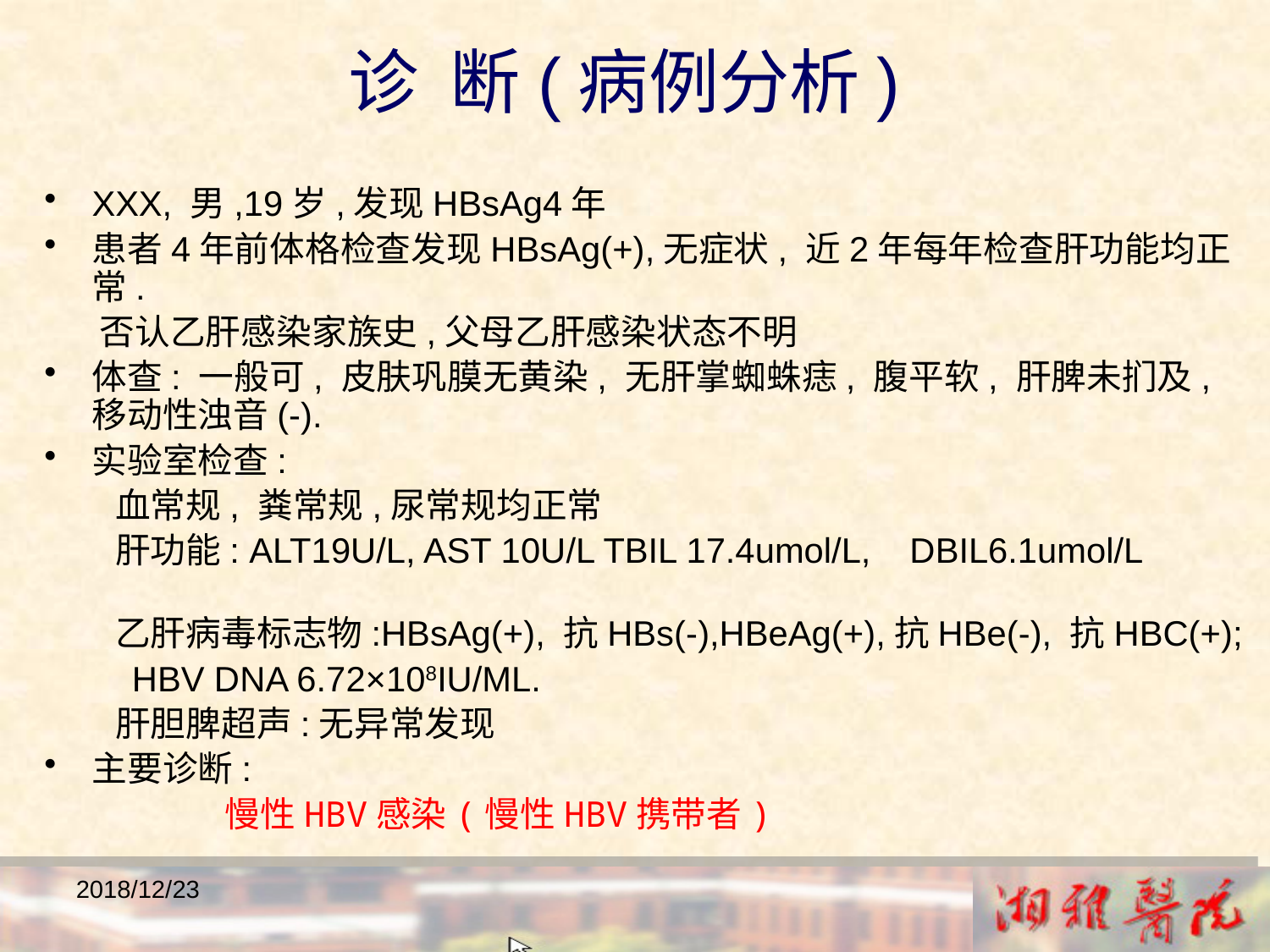

诊  断(病例分析)
XXX, 男,19岁,发现HBsAg4年
患者4年前体格检查发现HBsAg(+),无症状, 近2年每年检查肝功能均正常.
      否认乙肝感染家族史,父母乙肝感染状态不明
体查: 一般可, 皮肤巩膜无黄染, 无肝掌蜘蛛痣, 腹平软, 肝脾未扪及, 移动性浊音(-).
实验室检查:
        血常规, 粪常规,尿常规均正常
        肝功能: ALT19U/L, AST 10U/L TBIL 17.4umol/L,    DBIL6.1umol/L
        乙肝病毒标志物:HBsAg(+), 抗HBs(-),HBeAg(+),抗HBe(-), 抗HBC(+);
         HBV DNA 6.72×108IU/ML.
        肝胆脾超声:无异常发现
主要诊断:
                      慢性HBV感染(慢性HBV携带者)

2018/12/23